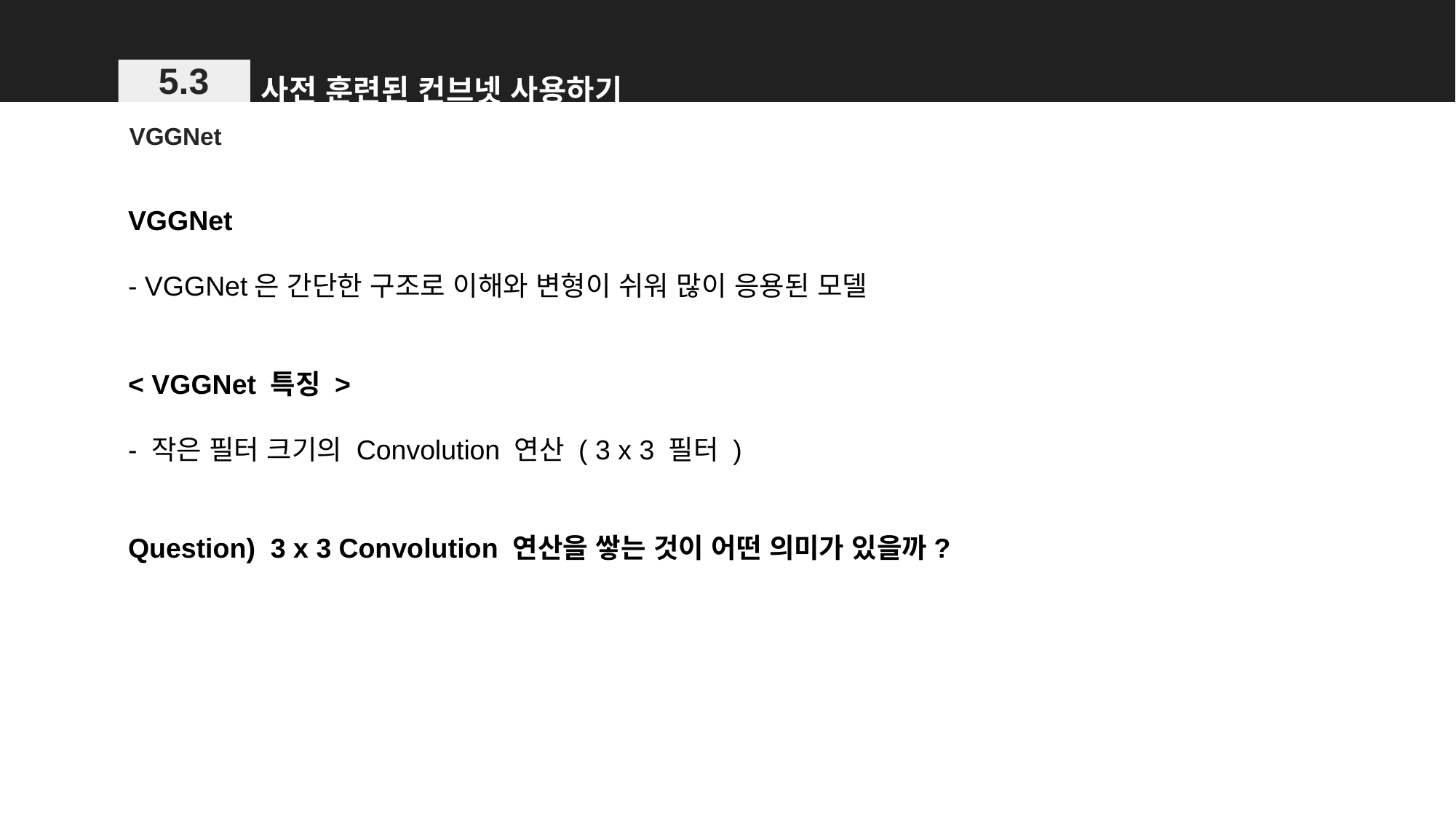

사전 훈련된 컨브넷 사용하기
5.3

VGGNet

VGGNet

- VGGNet은 간단한 구조로 이해와 변형이 쉬워 많이 응용된 모델

< VGGNet 특징 >

- 작은 필터 크기의 Convolution 연산 ( 3 x 3 필터 )

Question)  3 x 3 Convolution 연산을 쌓는 것이 어떤 의미가 있을까?